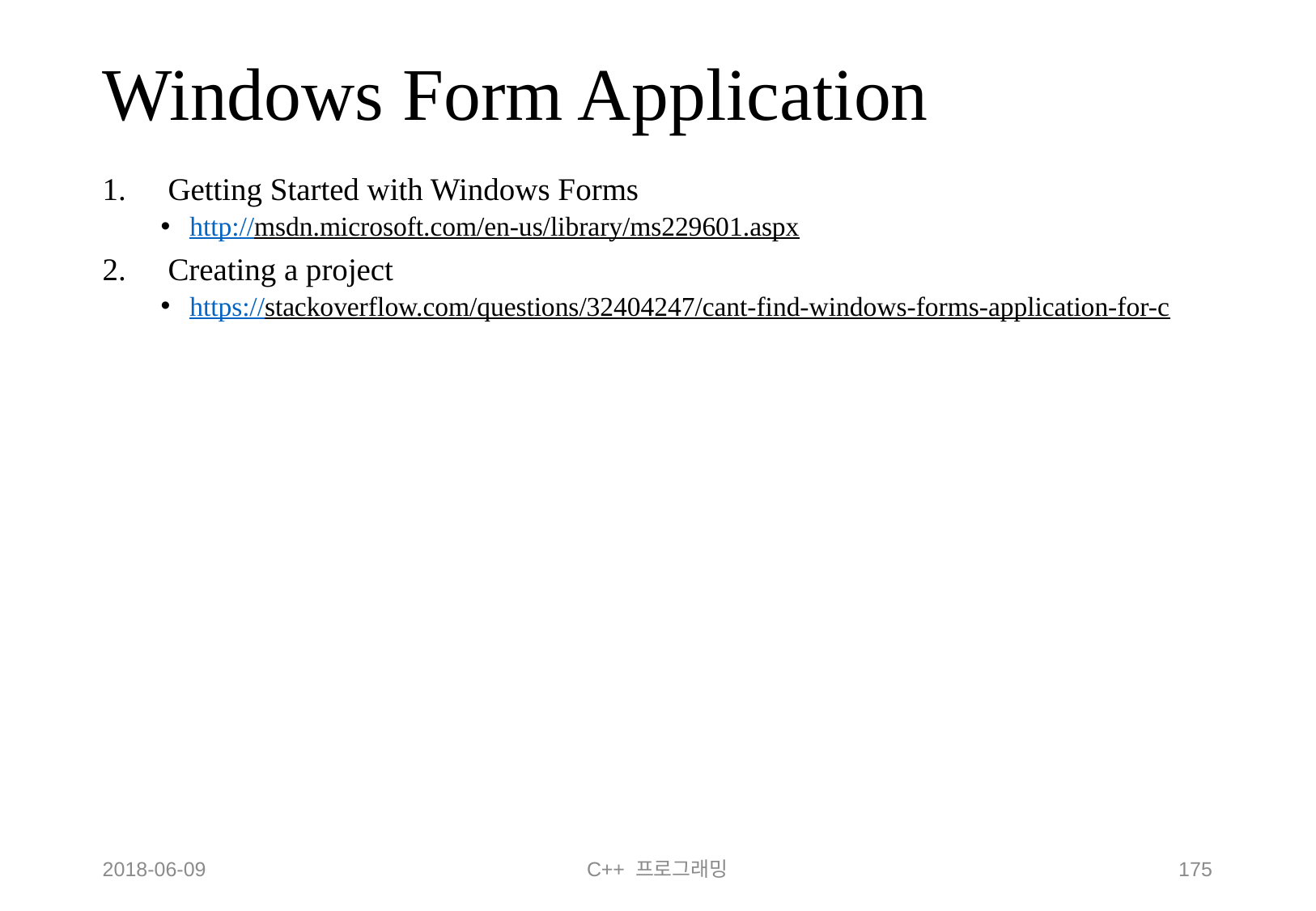

# Windows Form Application
Getting Started with Windows Forms
http://msdn.microsoft.com/en-us/library/ms229601.aspx
Creating a project
https://stackoverflow.com/questions/32404247/cant-find-windows-forms-application-for-c

2018-06-09
C++ 프로그래밍
175